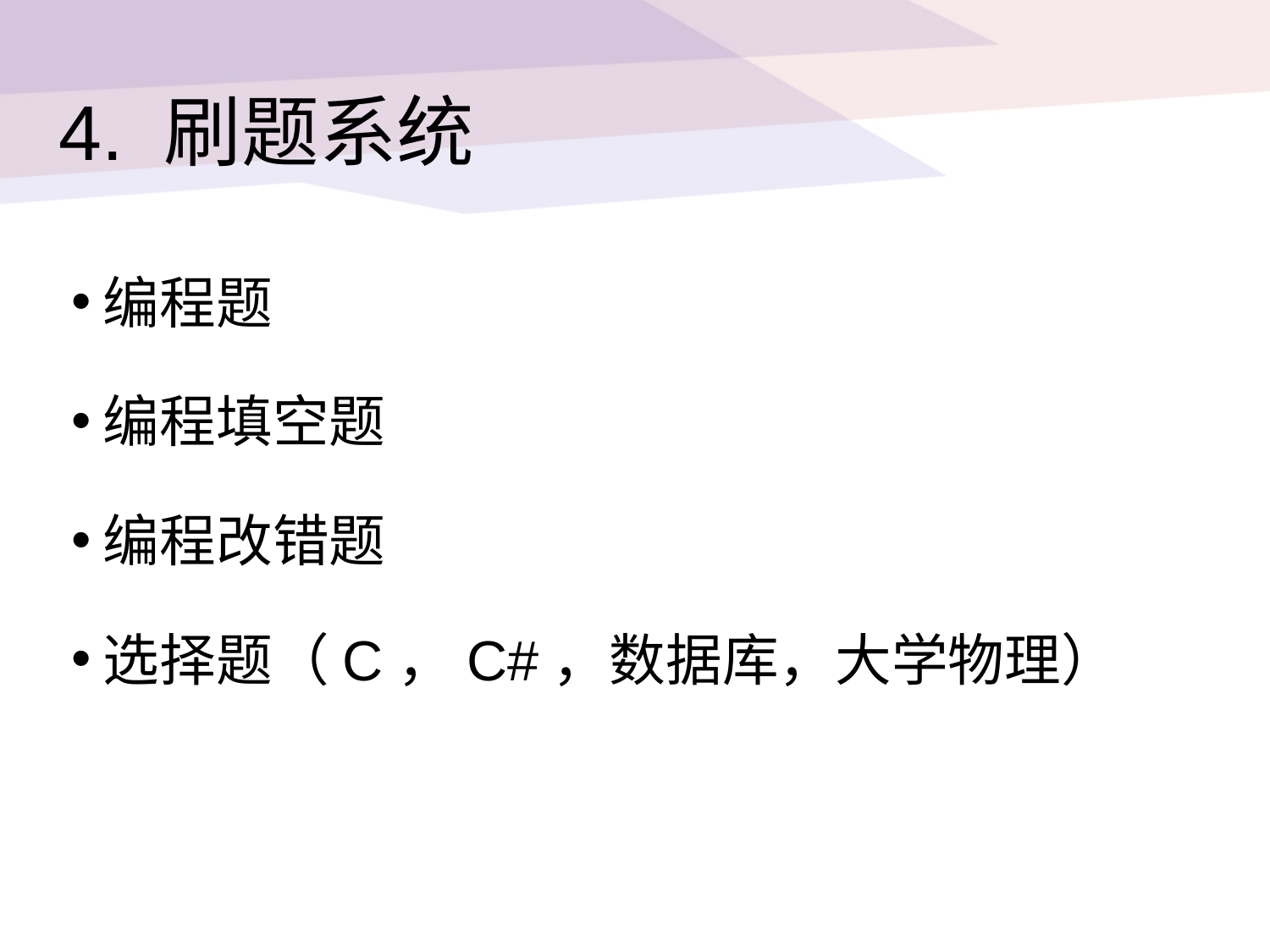

# 4. 刷题系统
编程题
编程填空题
编程改错题
选择题（C，C#，数据库，大学物理）